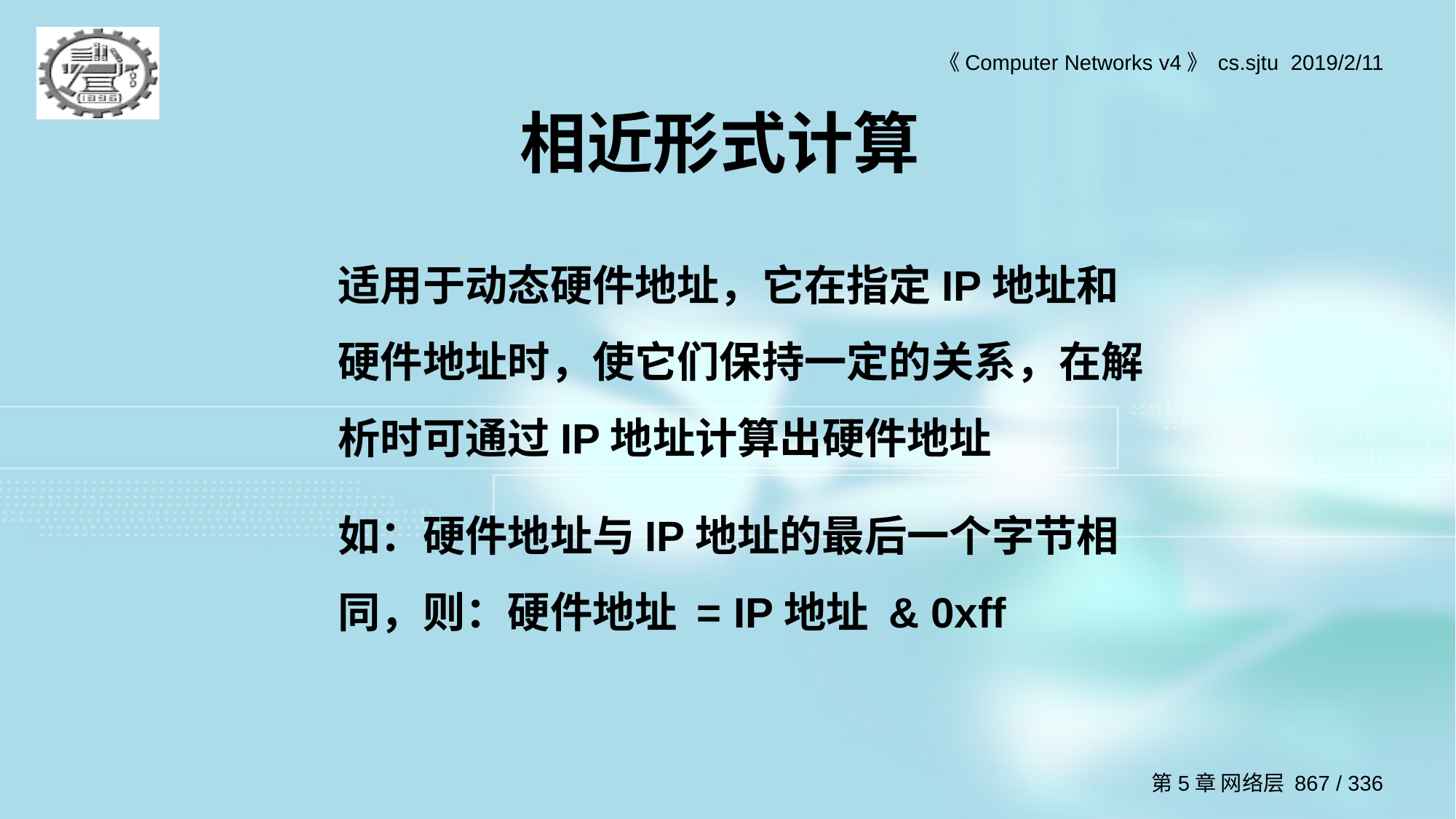

# 相近形式计算
适用于动态硬件地址，它在指定IP地址和硬件地址时，使它们保持一定的关系，在解析时可通过IP地址计算出硬件地址
如：硬件地址与IP地址的最后一个字节相同，则：硬件地址 = IP地址 & 0xff